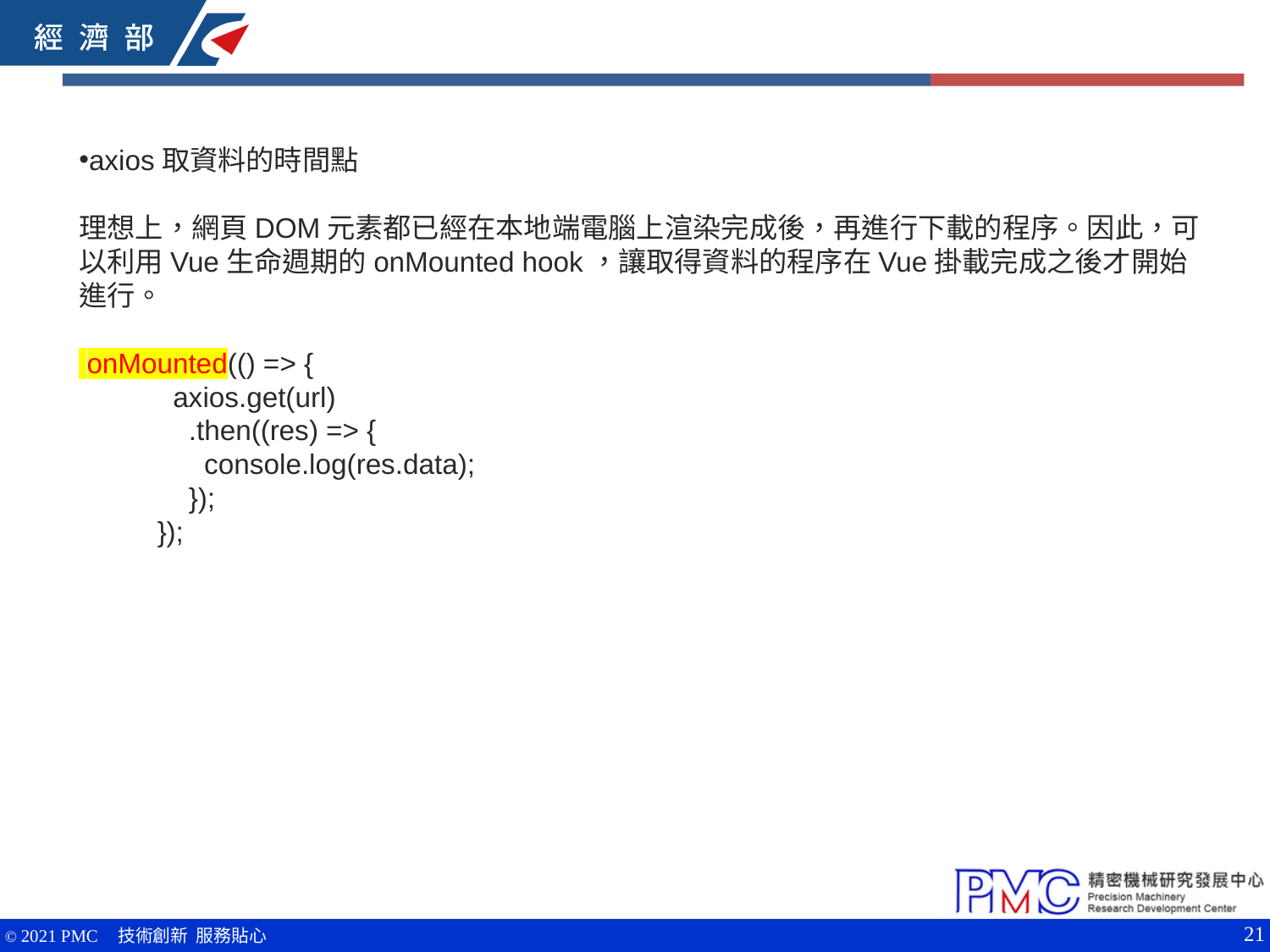

axios取資料的時間點

理想上，網頁DOM元素都已經在本地端電腦上渲染完成後，再進行下載的程序。因此，可以利用Vue生命週期的onMounted hook，讓取得資料的程序在Vue掛載完成之後才開始進行。

 onMounted(() => {
            axios.get(url)
              .then((res) => {
                console.log(res.data);
              });
          });
21